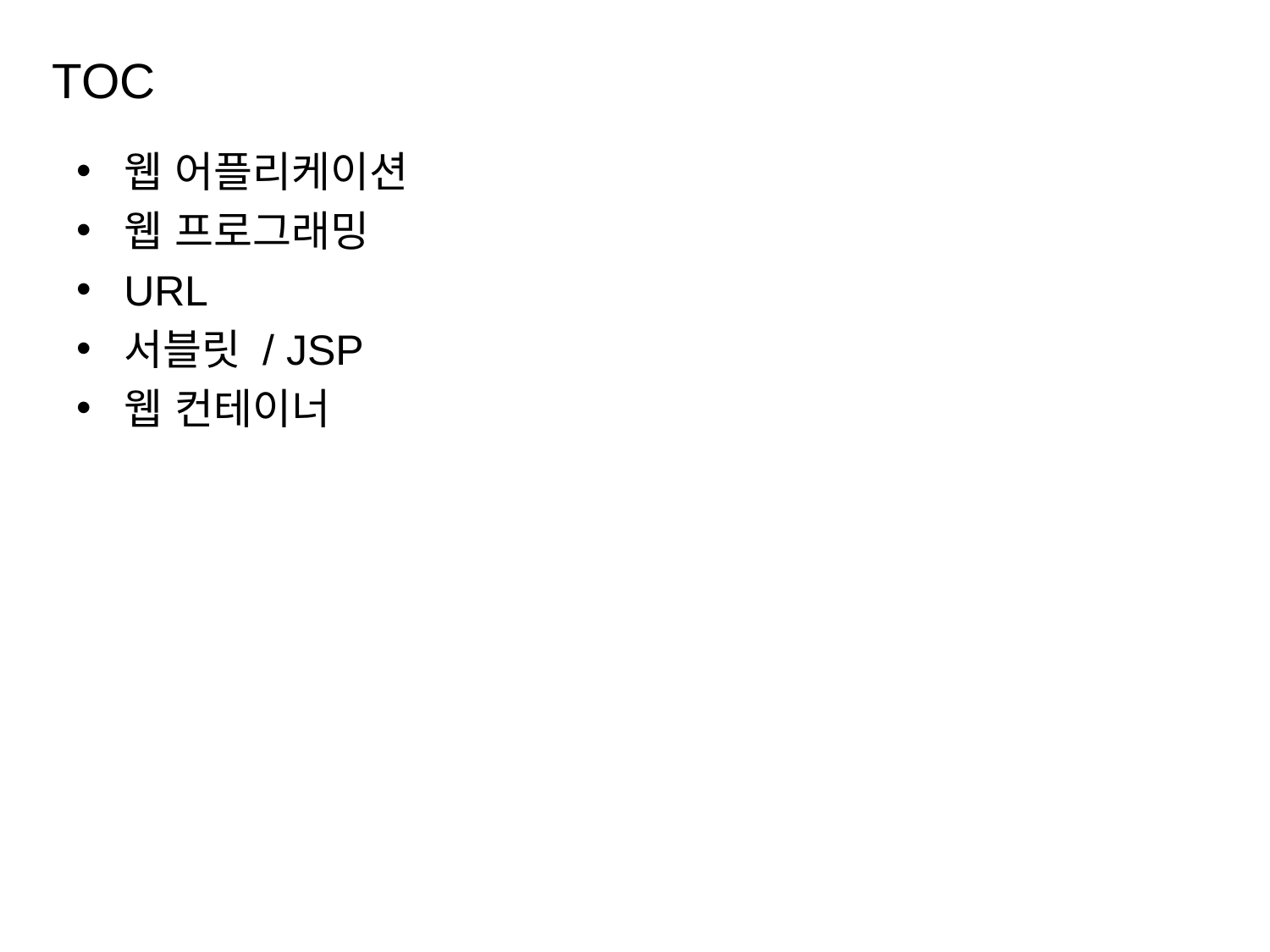

# TOC
웹 어플리케이션
웹 프로그래밍
URL
서블릿 / JSP
웹 컨테이너